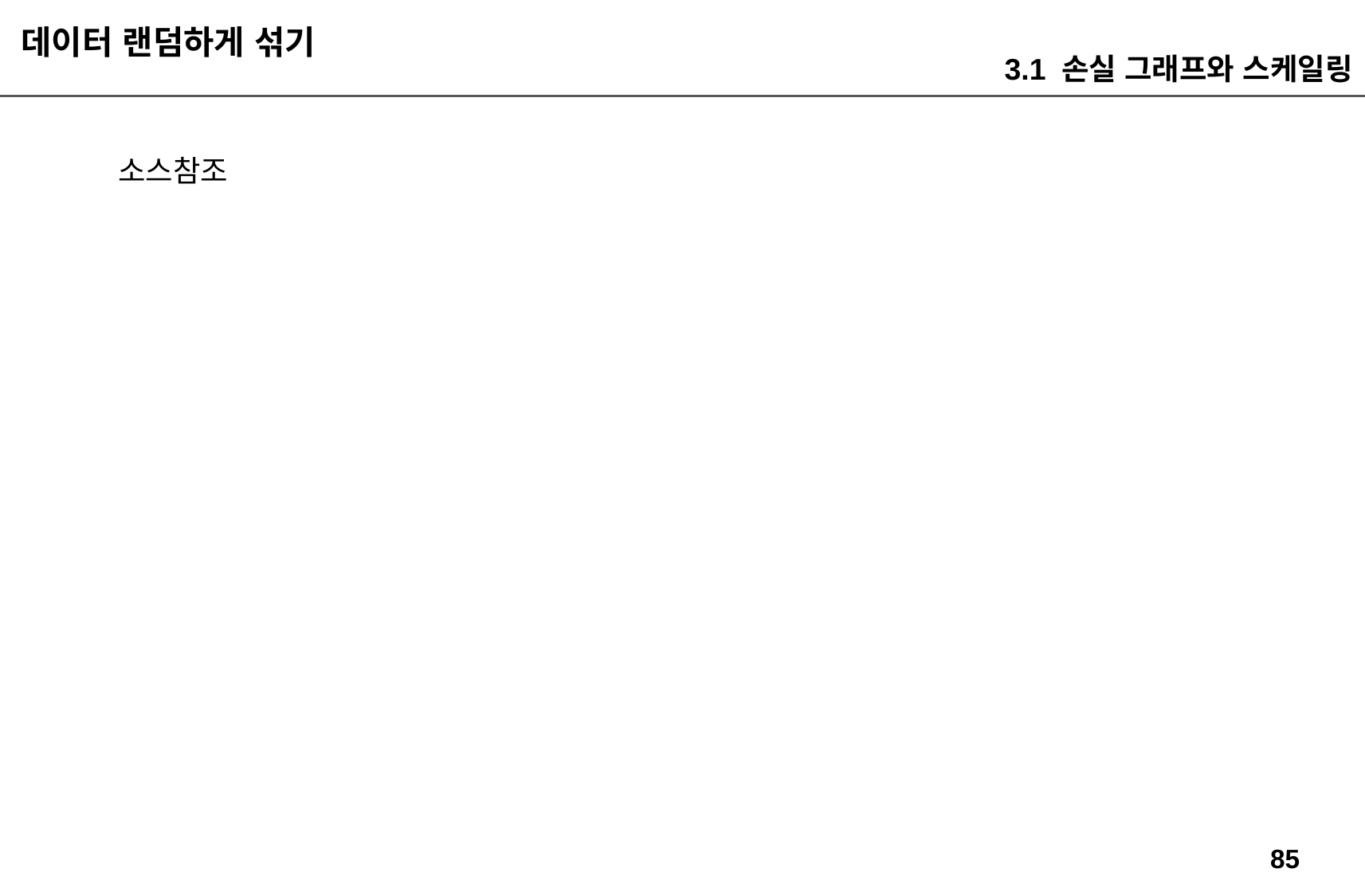

데이터 랜덤하게 섞기
3.1 손실 그래프와 스케일링
소스참조